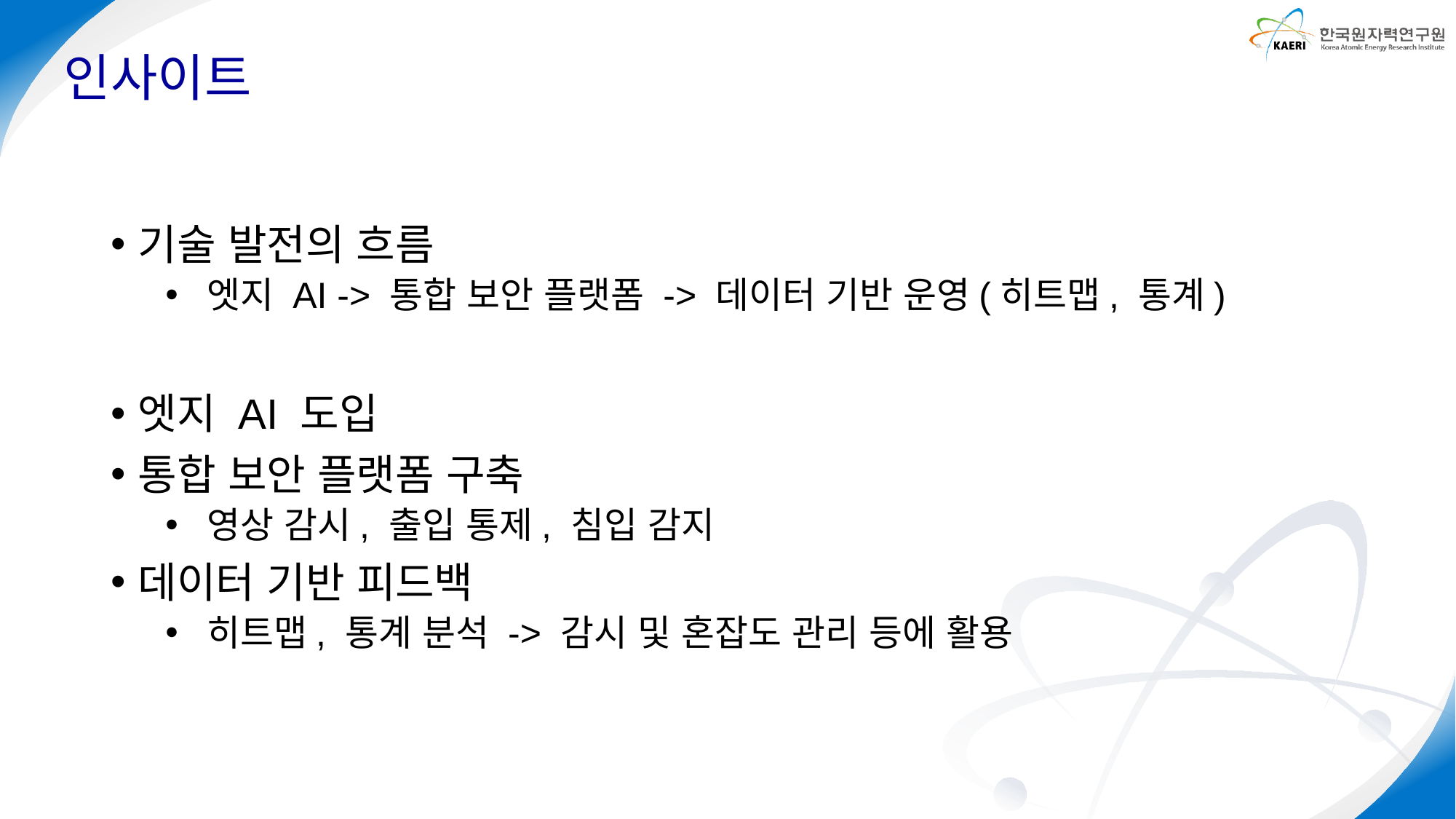

# 인사이트
기술 발전의 흐름
엣지 AI -> 통합 보안 플랫폼 -> 데이터 기반 운영(히트맵, 통계)

엣지 AI 도입
통합 보안 플랫폼 구축
영상 감시, 출입 통제, 침입 감지
데이터 기반 피드백
히트맵, 통계 분석 -> 감시 및 혼잡도 관리 등에 활용